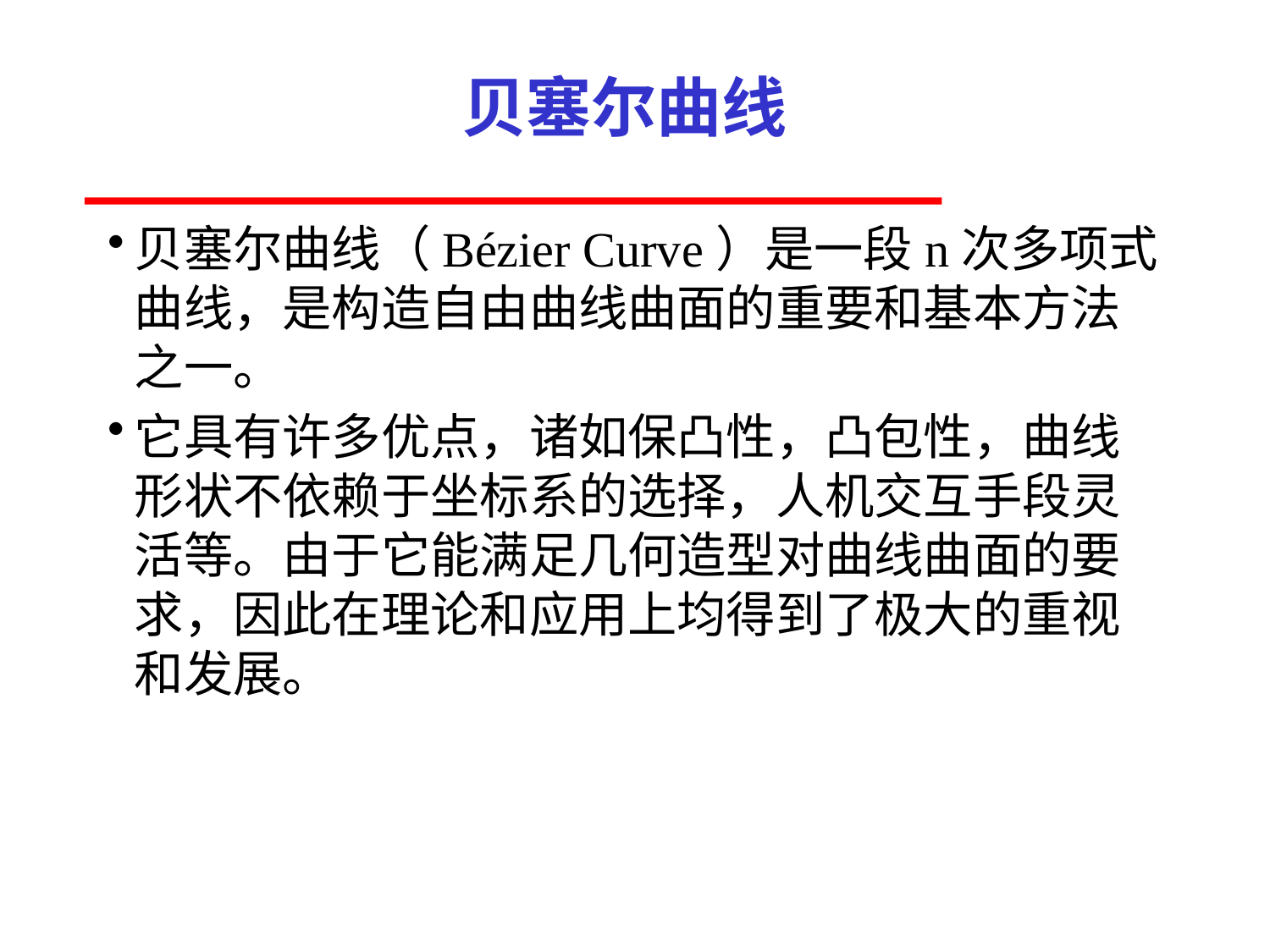

# 贝塞尔曲线
贝塞尔曲线（Bézier Curve）是一段n次多项式曲线，是构造自由曲线曲面的重要和基本方法之一。
它具有许多优点，诸如保凸性，凸包性，曲线形状不依赖于坐标系的选择，人机交互手段灵活等。由于它能满足几何造型对曲线曲面的要求，因此在理论和应用上均得到了极大的重视和发展。

9